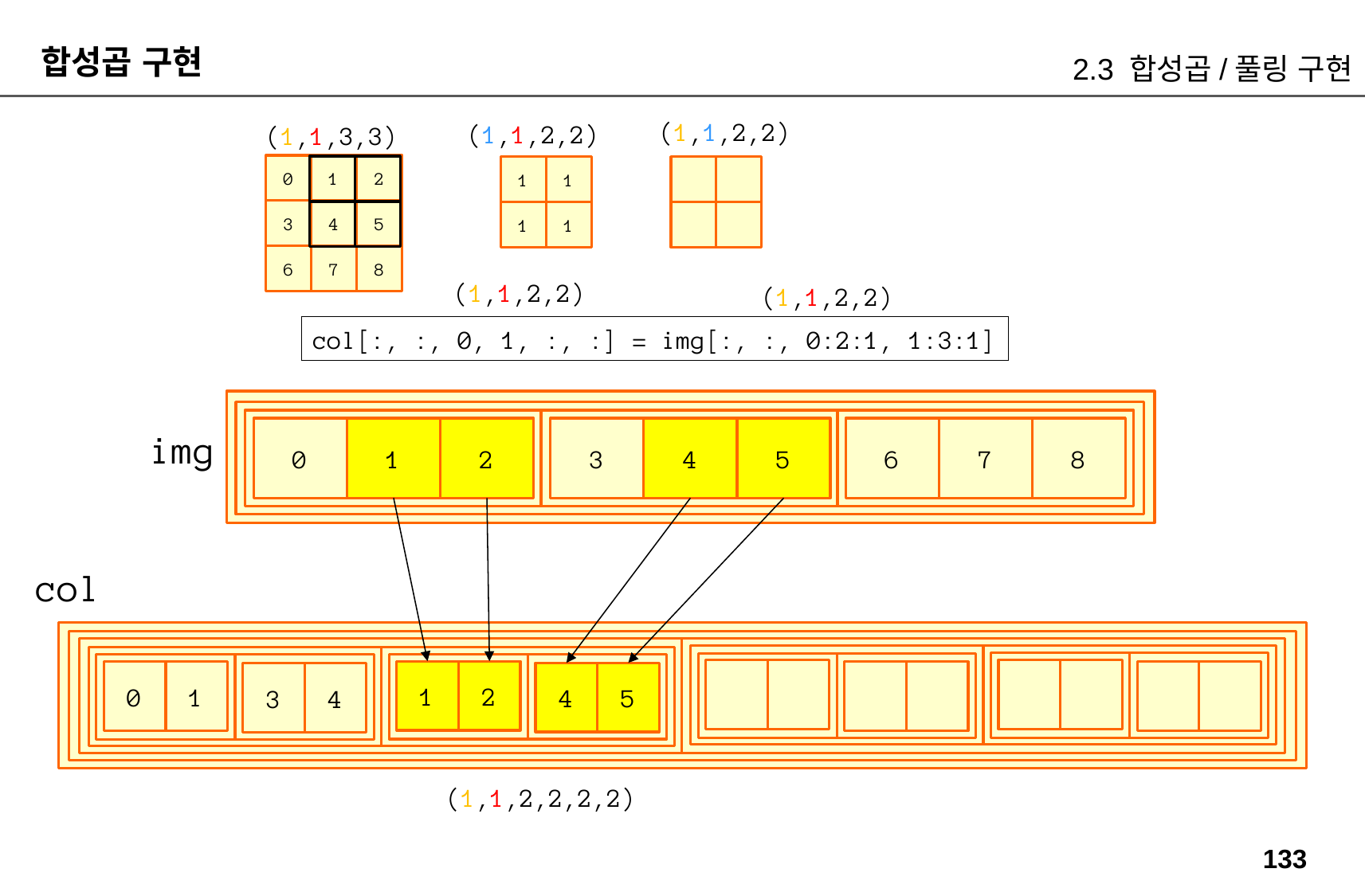

합성곱 구현
2.3 합성곱/풀링 구현
(1,1,2,2)
(1,1,2,2)
(1,1,3,3)
0
1
2

1
1

3
4
5
1
1

6
7
8
(1,1,2,2)
(1,1,2,2)
col[:, :, 0, 1, :, :] = img[:, :, 0:2:1, 1:3:1]

img
0
1
2
3
4
5
6
7
8
col

1
2

0
1

4
5
3
4
(1,1,2,2,2,2)